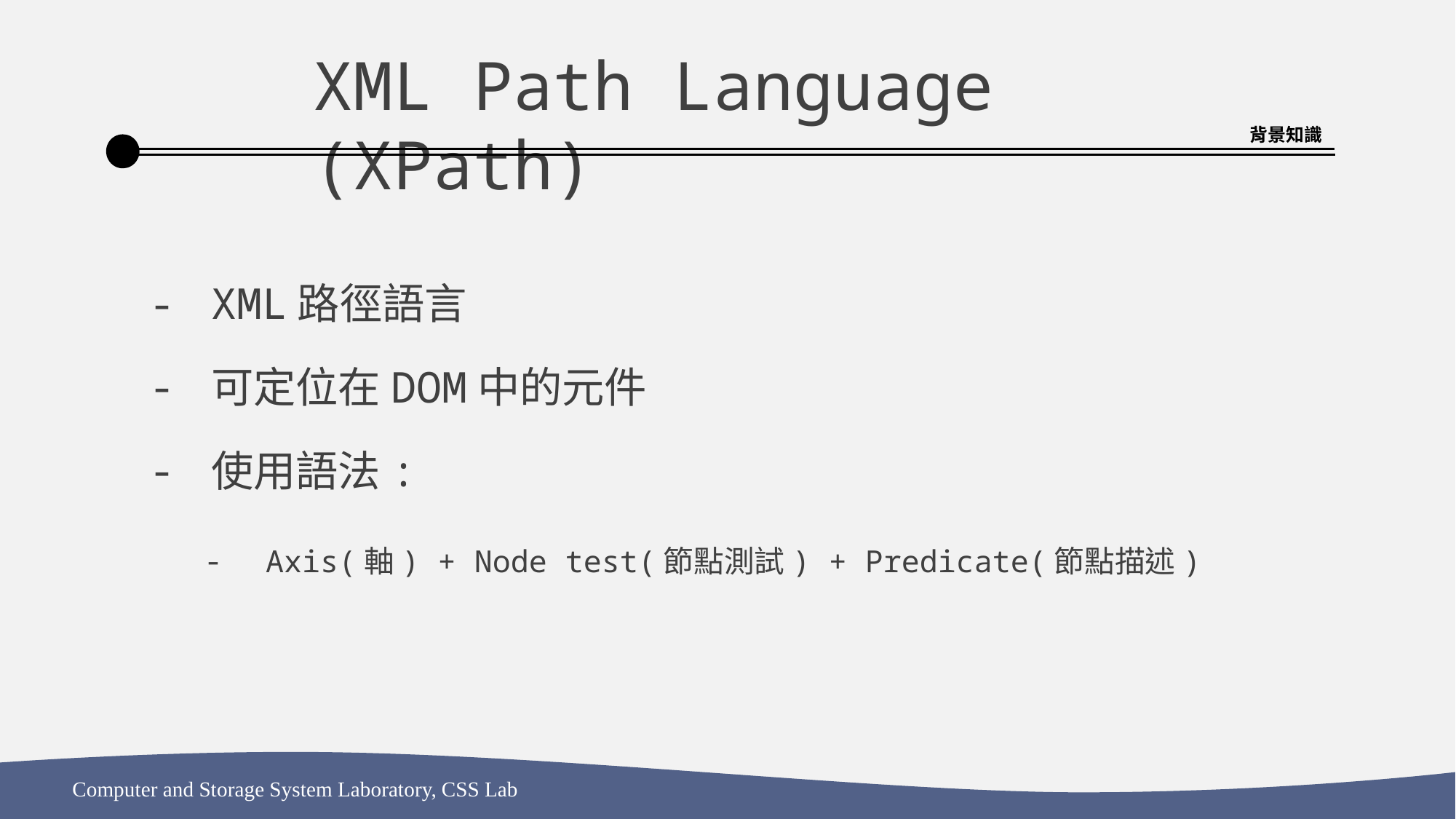

XML Path Language (XPath)
背景知識

XML路徑語言
可定位在DOM中的元件
使用語法:
Axis(軸) + Node test(節點測試) + Predicate(節點描述)

Computer and Storage System Laboratory, CSS Lab
7